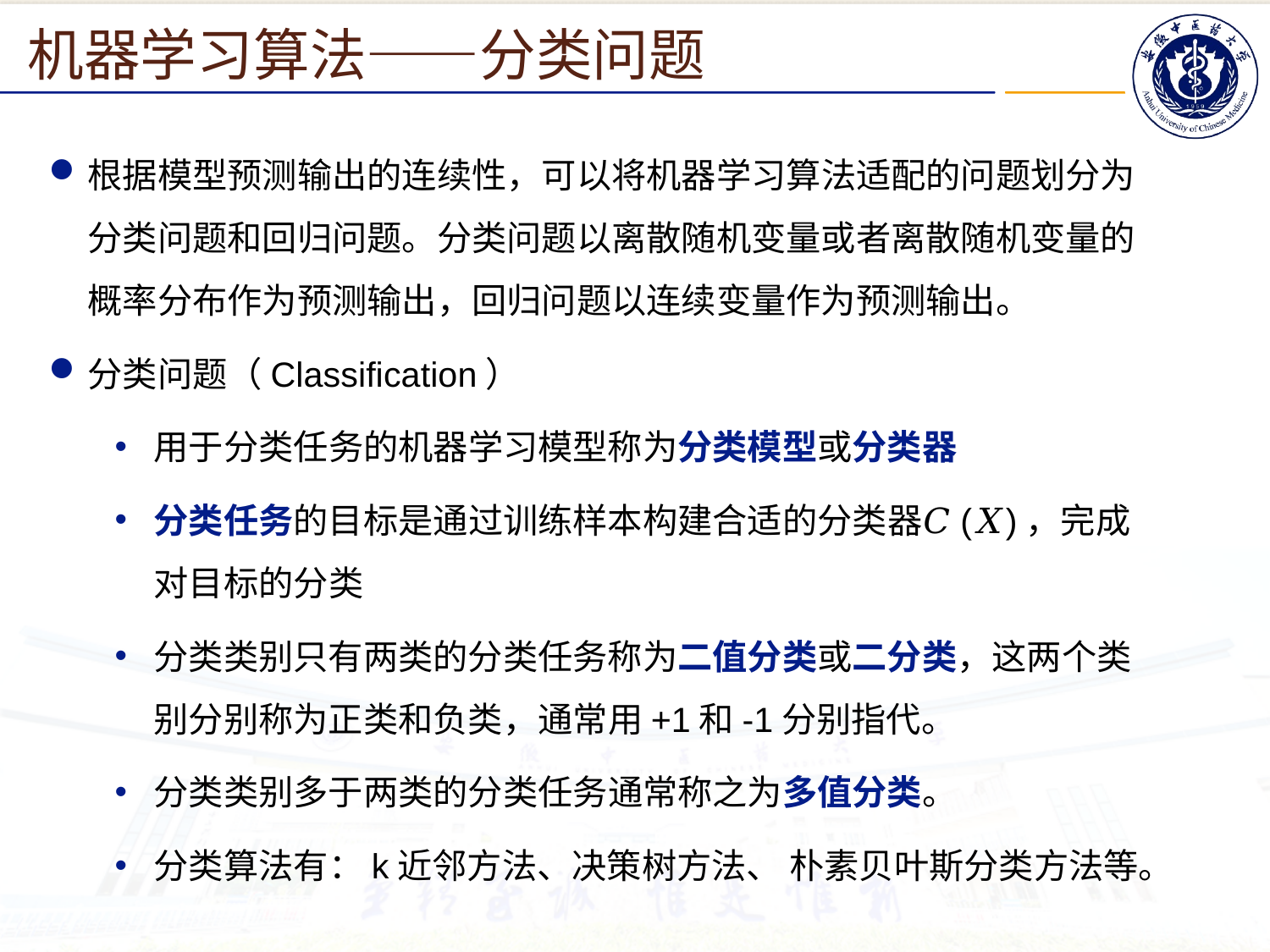

机器学习算法——分类问题
根据模型预测输出的连续性，可以将机器学习算法适配的问题划分为分类问题和回归问题。分类问题以离散随机变量或者离散随机变量的概率分布作为预测输出，回归问题以连续变量作为预测输出。
分类问题（Classification）
用于分类任务的机器学习模型称为分类模型或分类器
分类任务的目标是通过训练样本构建合适的分类器𝐶(𝑋)，完成对目标的分类
分类类别只有两类的分类任务称为二值分类或二分类，这两个类别分别称为正类和负类，通常用+1和-1分别指代。
分类类别多于两类的分类任务通常称之为多值分类。
分类算法有：k近邻方法、决策树方法、 朴素贝叶斯分类方法等。